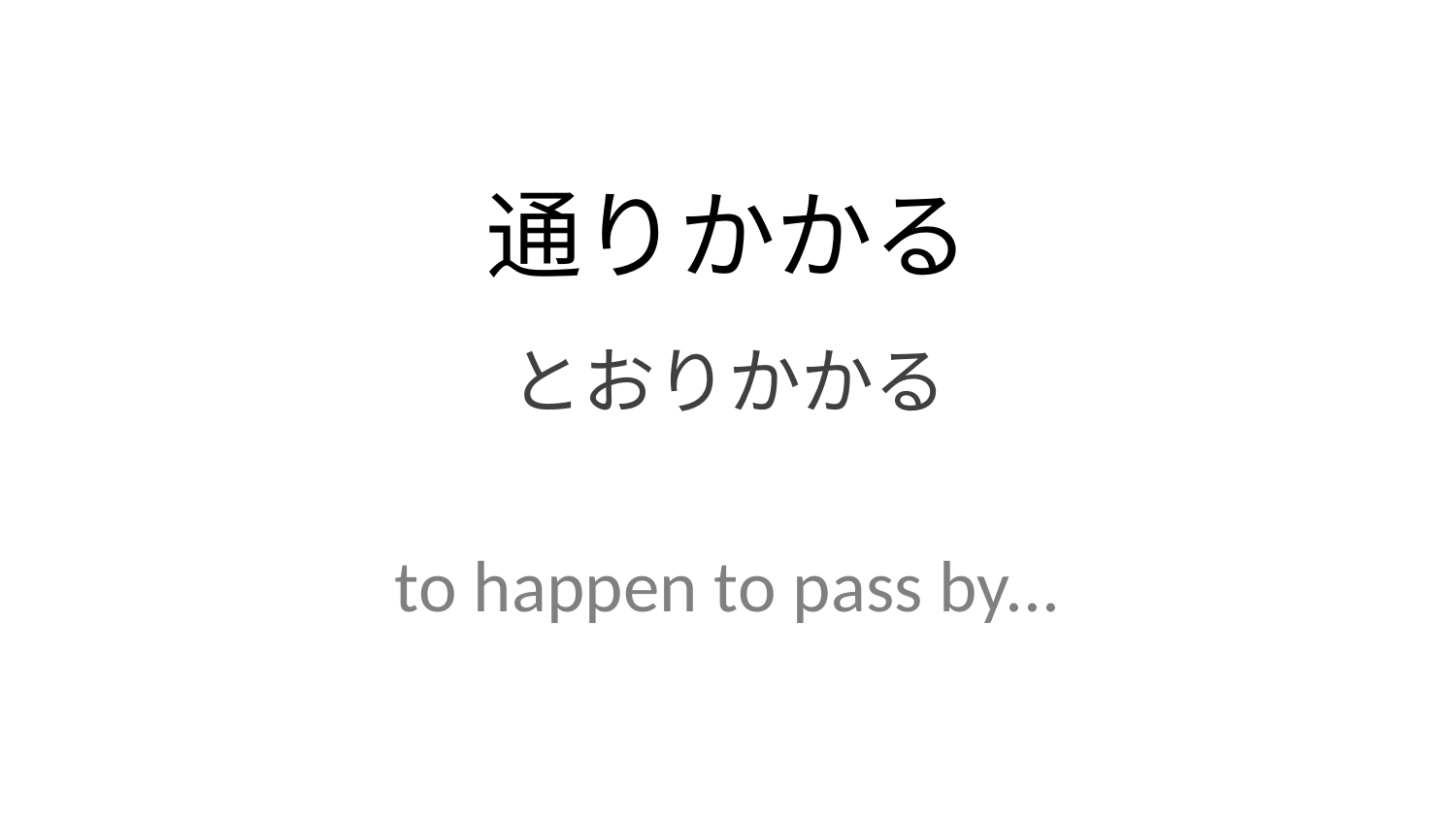

通りかかる

とおりかかる
to happen to pass by...